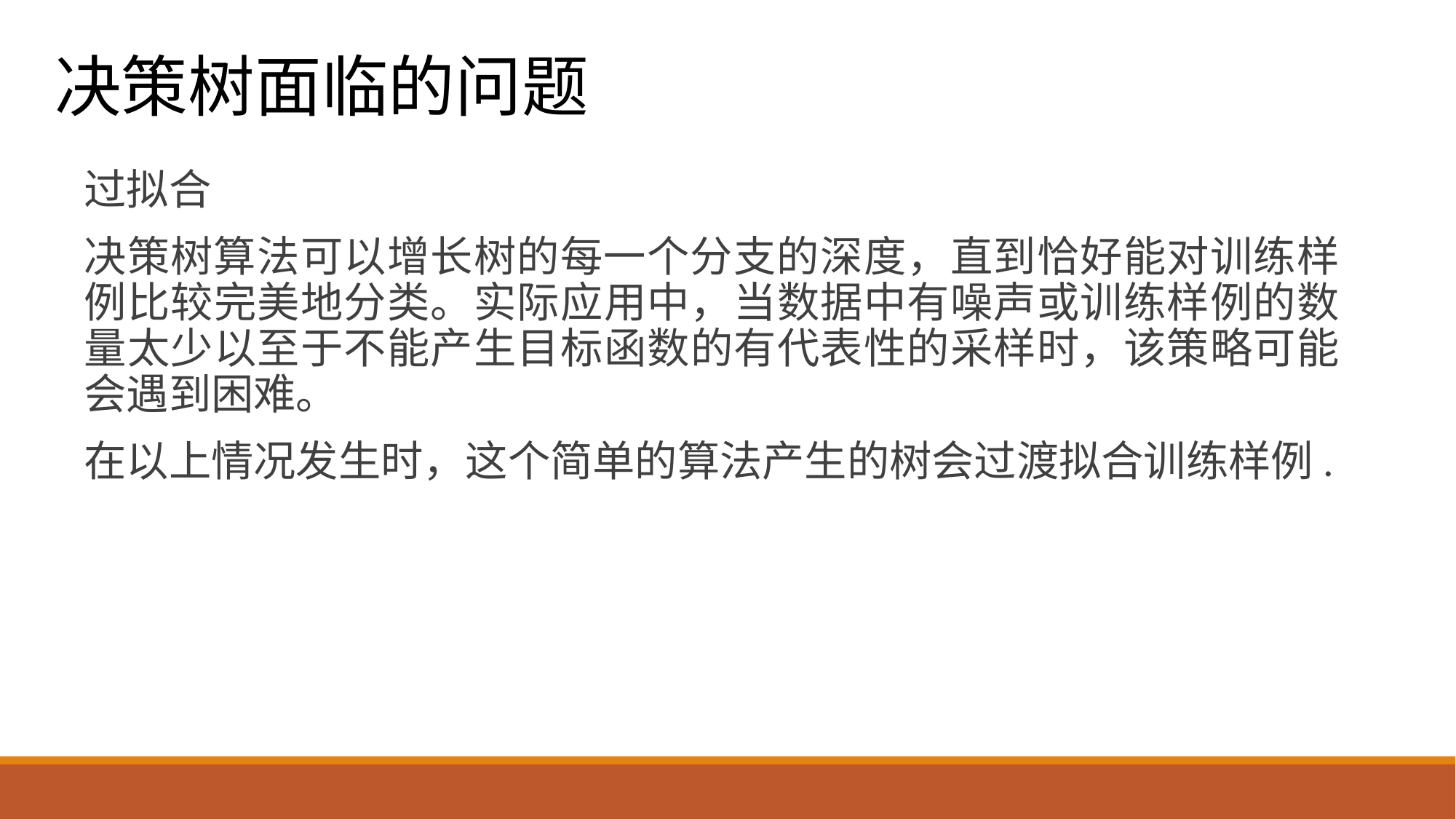

决策树面临的问题
过拟合
决策树算法可以增长树的每一个分支的深度，直到恰好能对训练样例比较完美地分类。实际应用中，当数据中有噪声或训练样例的数量太少以至于不能产生目标函数的有代表性的采样时，该策略可能会遇到困难。
在以上情况发生时，这个简单的算法产生的树会过渡拟合训练样例.